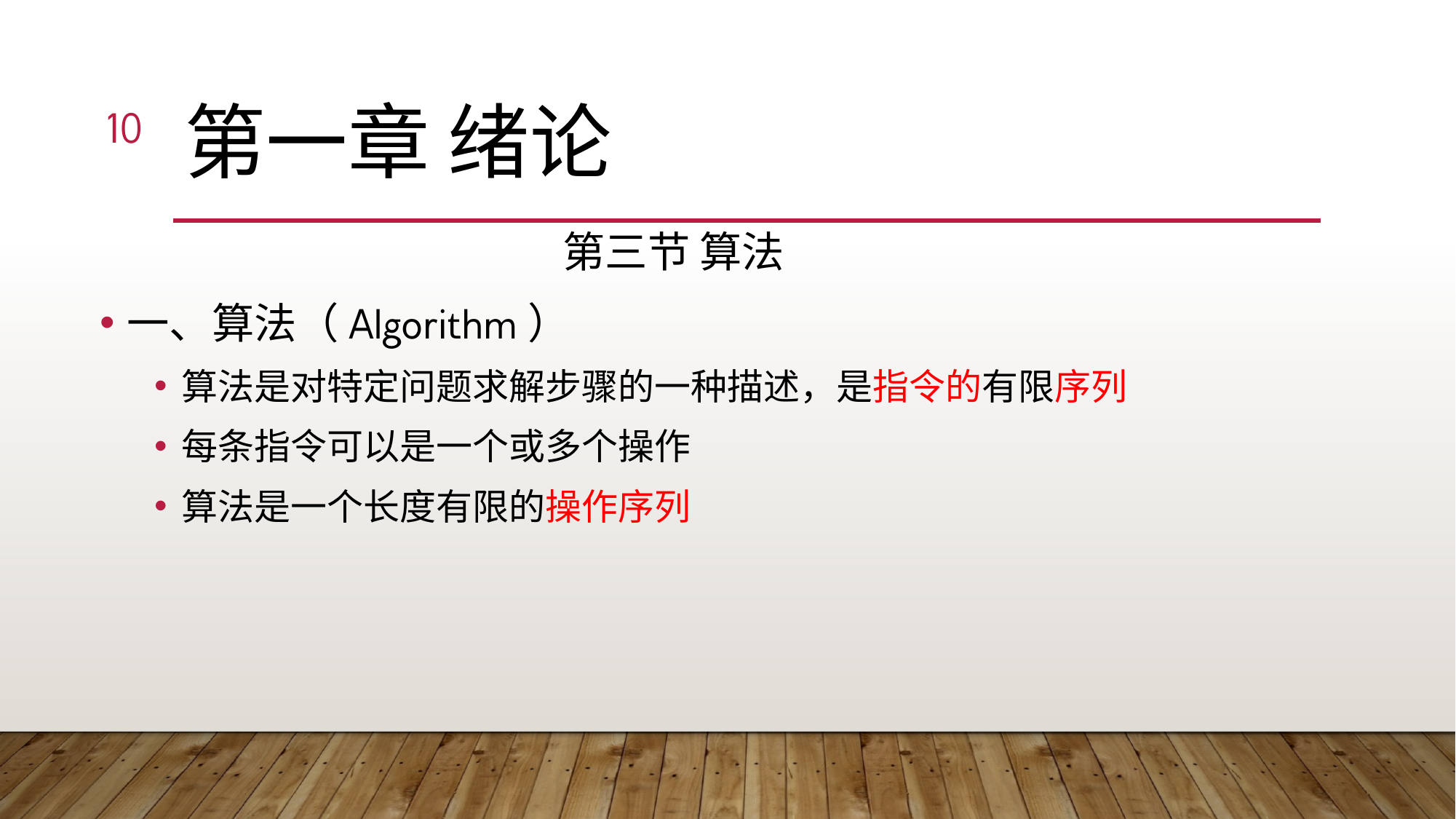

10
# 第一章 绪论
第三节 算法
一、算法（Algorithm）
算法是对特定问题求解步骤的一种描述，是指令的有限序列
每条指令可以是一个或多个操作
算法是一个长度有限的操作序列